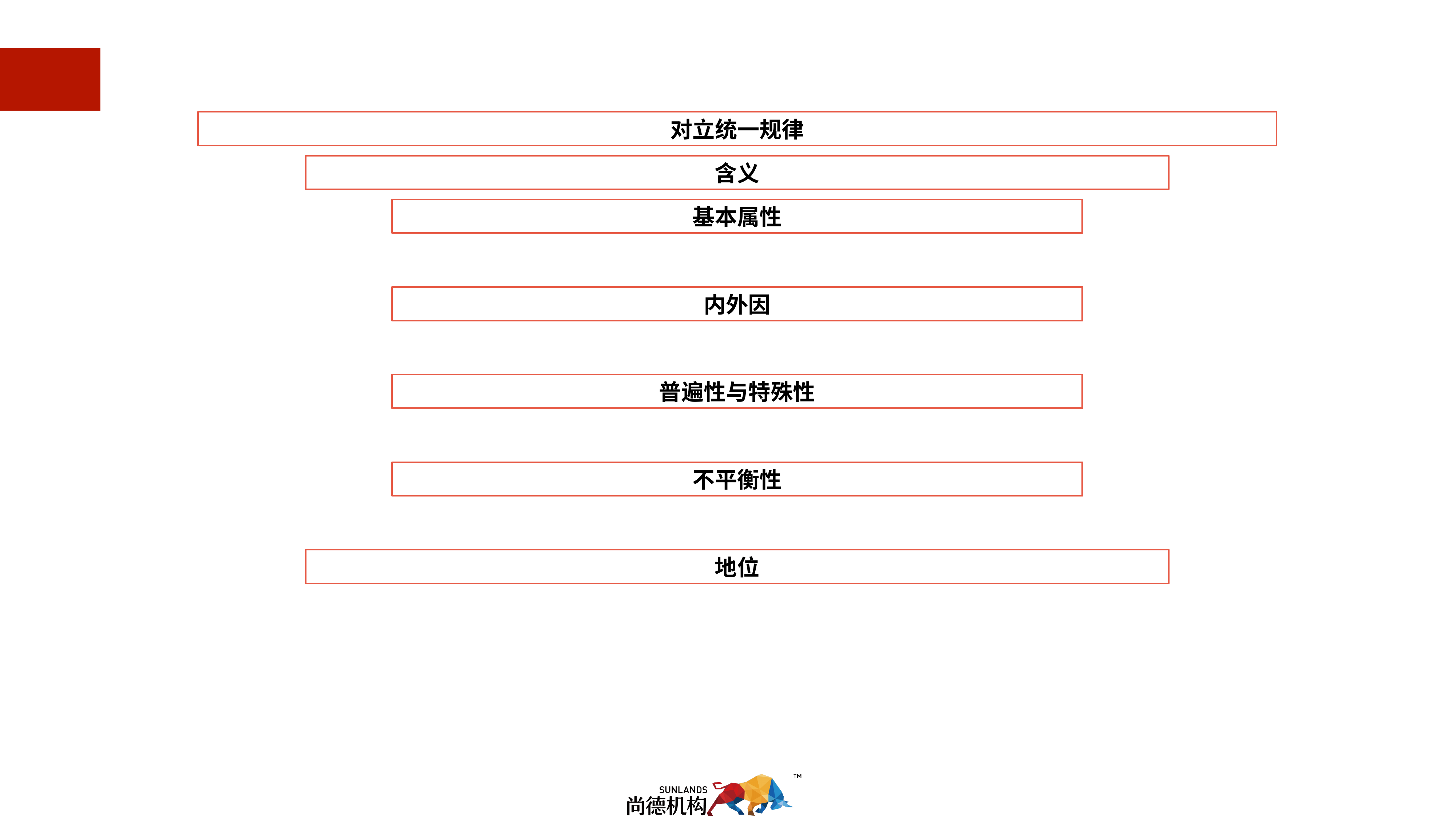

1.2.2.1对立统一规律
对立统一规律
含义
基本属性
不平衡性
内外因
普遍性与特殊性
地位